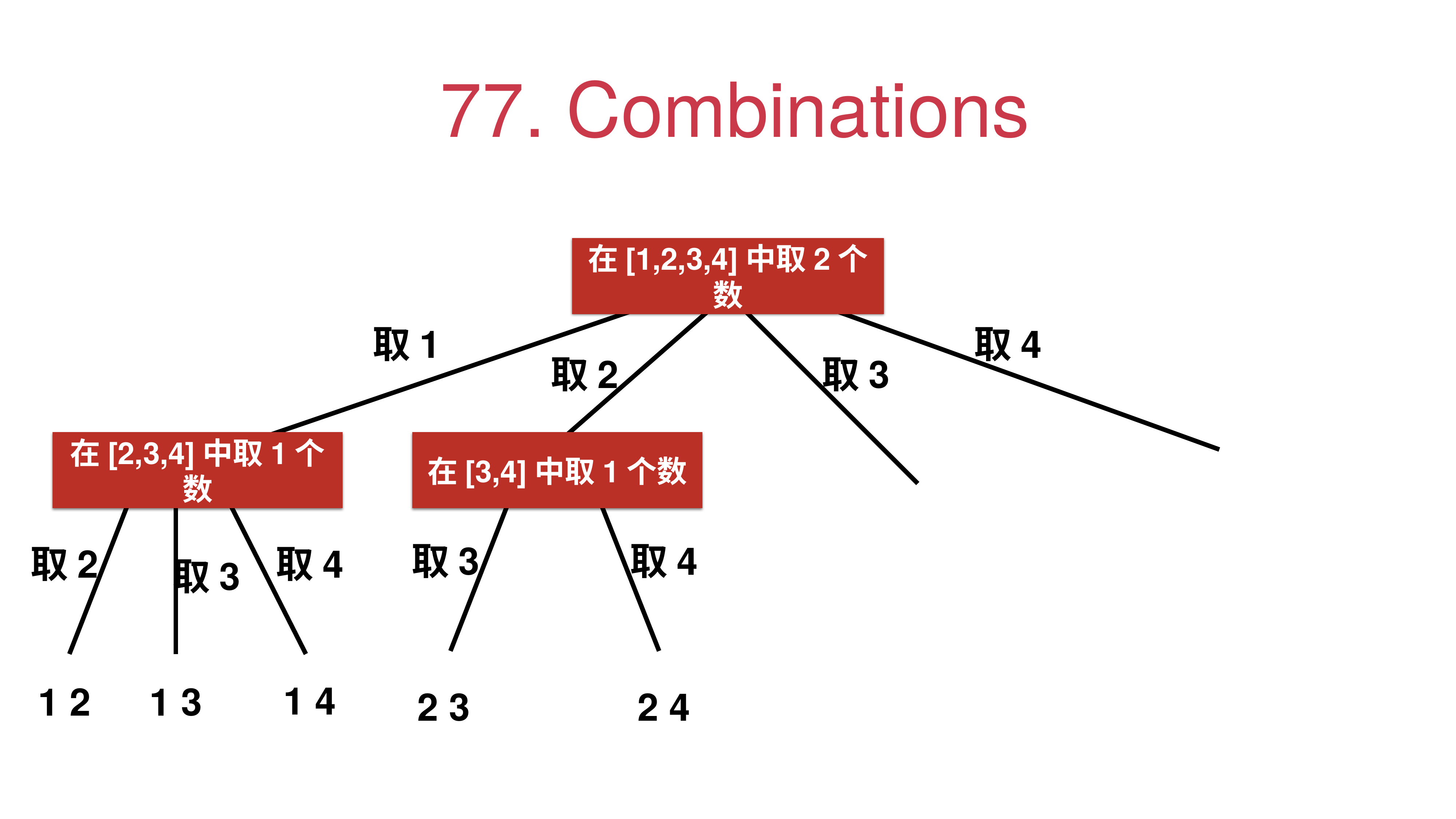

# 77. Combinations
在[1,2,3,4]中取2个数

取1
取4
取2
取3
在[2,3,4]中取1个数
在[3,4]中取1个数

取3

取4

取2
取4
取3
1 4
1 2
1 3
2 3
2 4